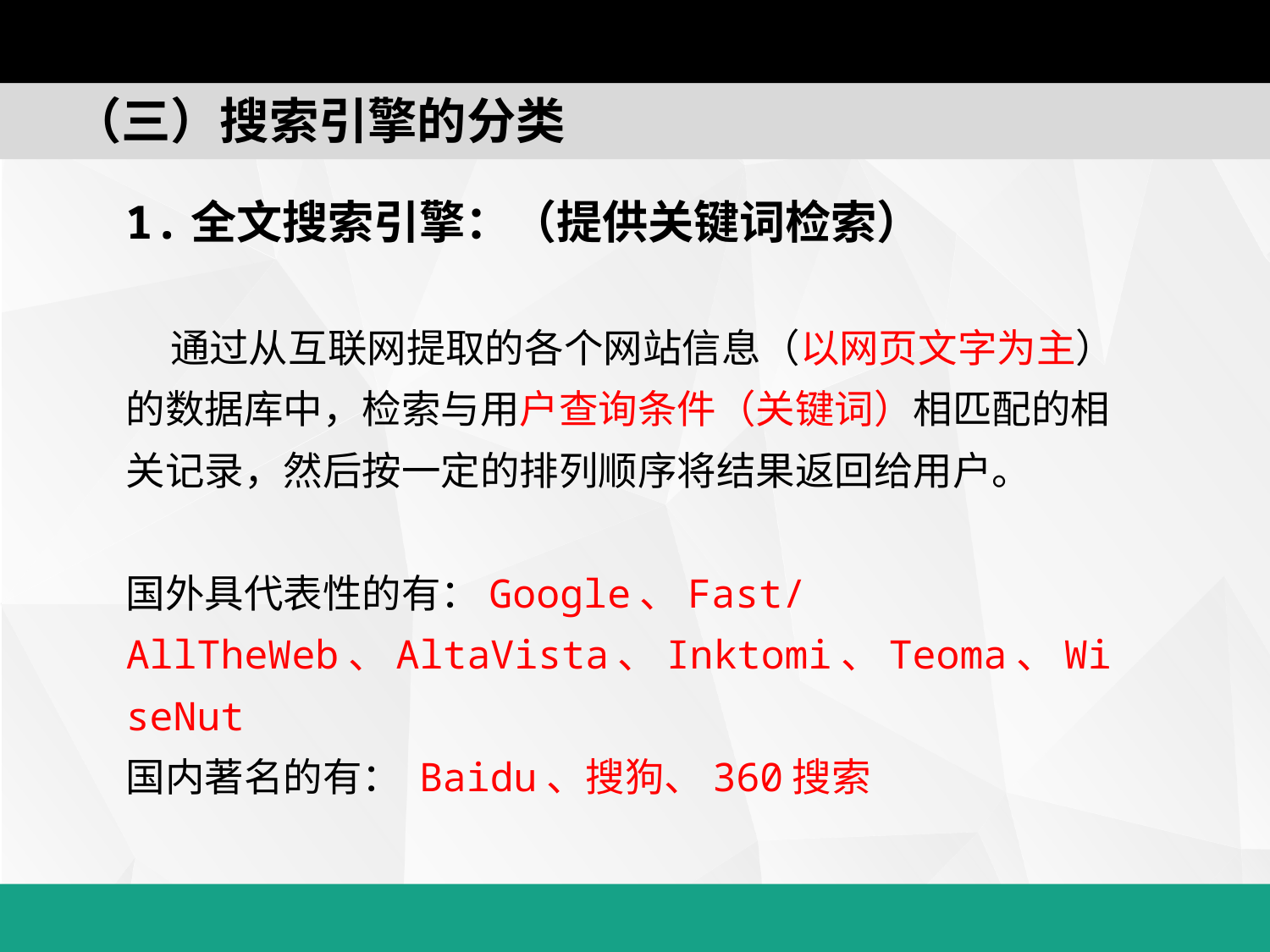

（三）搜索引擎的分类
1.全文搜索引擎：（提供关键词检索）

    通过从互联网提取的各个网站信息（以网页文字为主）的数据库中，检索与用户查询条件（关键词）相匹配的相关记录，然后按一定的排列顺序将结果返回给用户。

国外具代表性的有：Google、Fast/AllTheWeb、AltaVista、Inktomi、Teoma、WiseNut
国内著名的有： Baidu、搜狗、360搜索